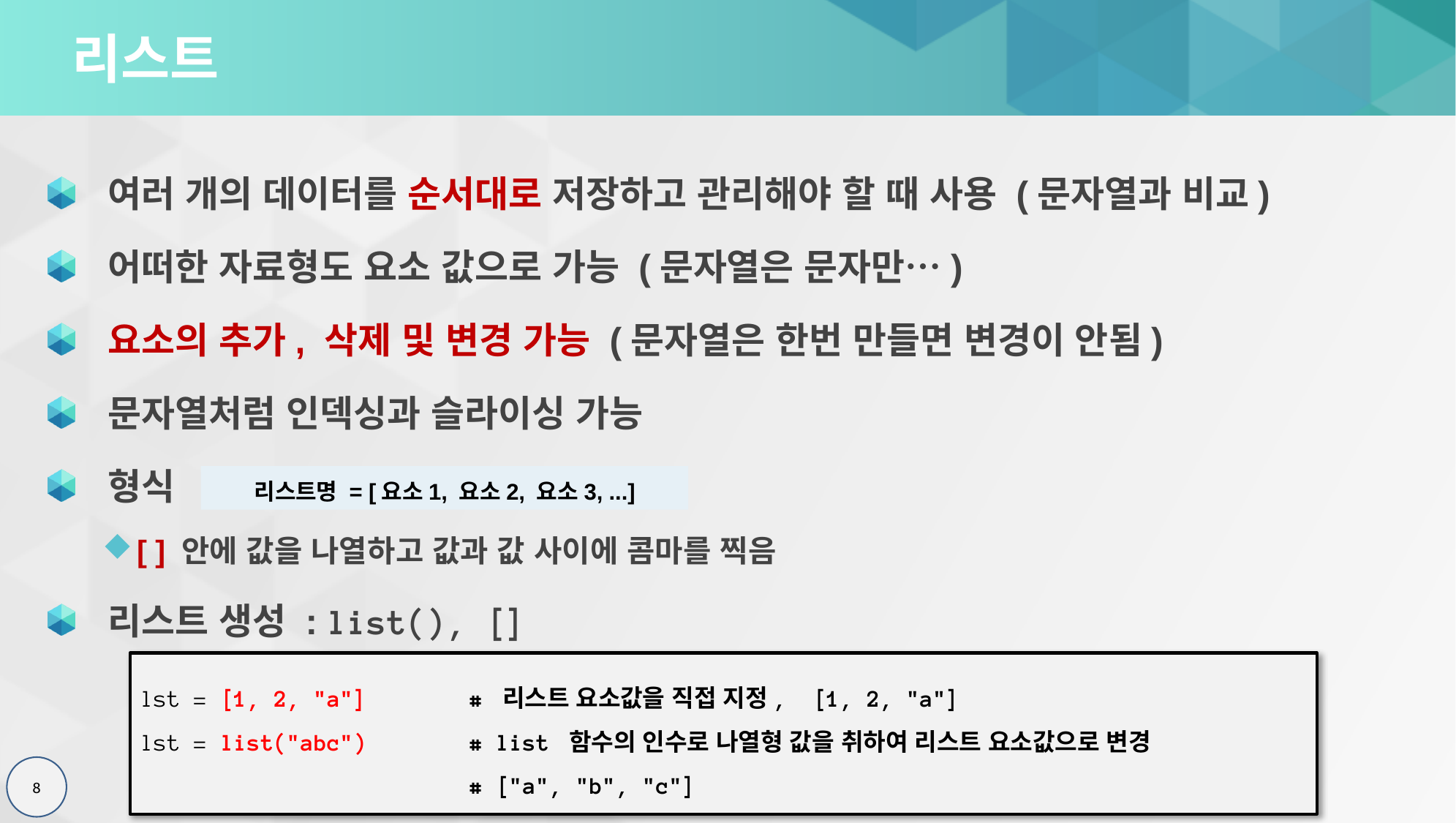

# 리스트
 여러 개의 데이터를 순서대로 저장하고 관리해야 할 때 사용 (문자열과 비교)
 어떠한 자료형도 요소 값으로 가능 (문자열은 문자만…)
 요소의 추가, 삭제 및 변경 가능 (문자열은 한번 만들면 변경이 안됨)
 문자열처럼 인덱싱과 슬라이싱 가능
 형식
[ ] 안에 값을 나열하고 값과 값 사이에 콤마를 찍음
 리스트 생성 : list(), []
리스트명 = [요소1, 요소2, 요소3, ...]
lst = [1, 2, "a"]	# 리스트 요소값을 직접 지정,  [1, 2, "a"]
lst = list("abc")	# list 함수의 인수로 나열형 값을 취하여 리스트 요소값으로 변경
                       	# ["a", "b", "c"]